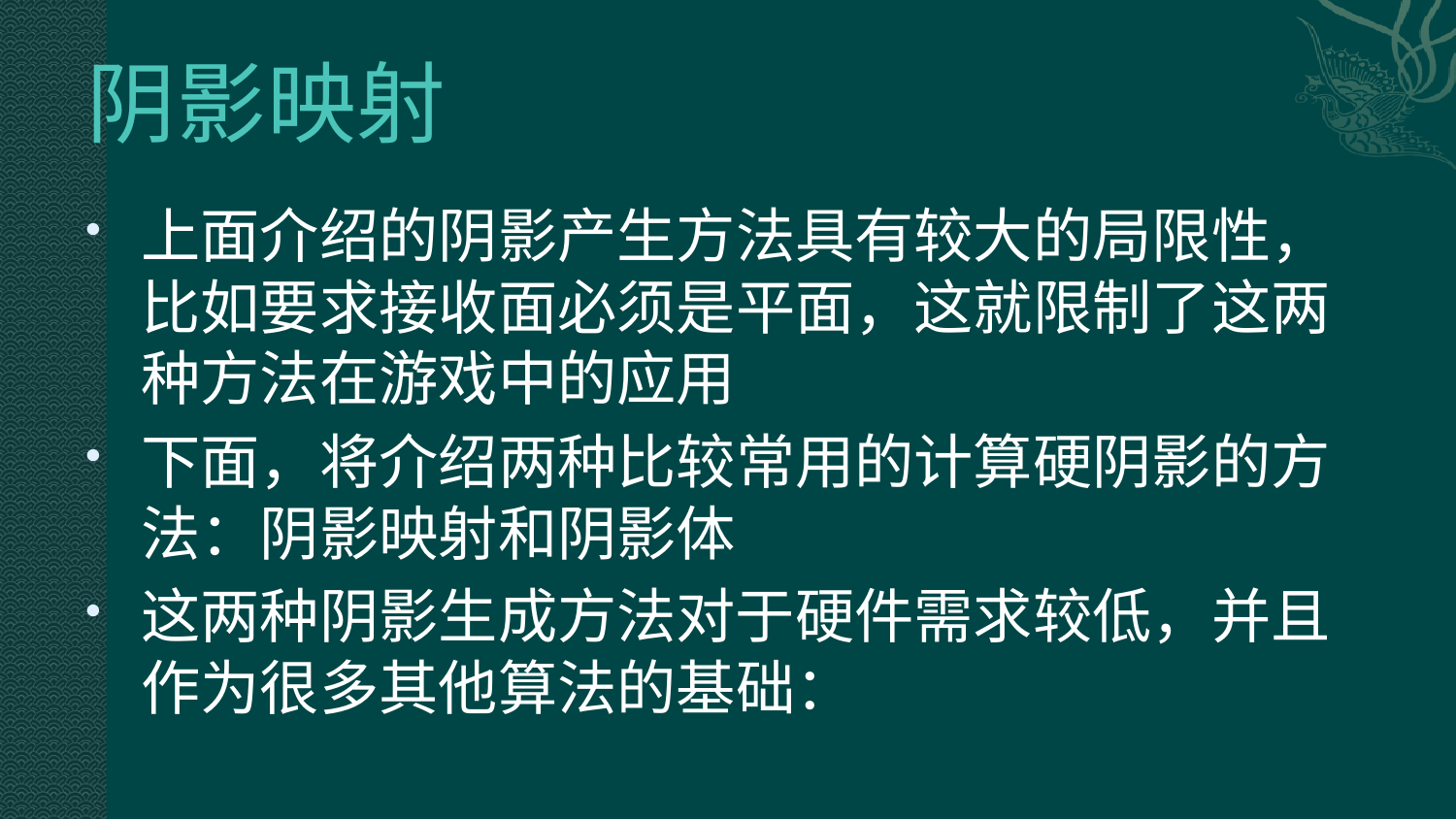

# 阴影映射
上面介绍的阴影产生方法具有较大的局限性，比如要求接收面必须是平面，这就限制了这两种方法在游戏中的应用
下面，将介绍两种比较常用的计算硬阴影的方法：阴影映射和阴影体
这两种阴影生成方法对于硬件需求较低，并且作为很多其他算法的基础：